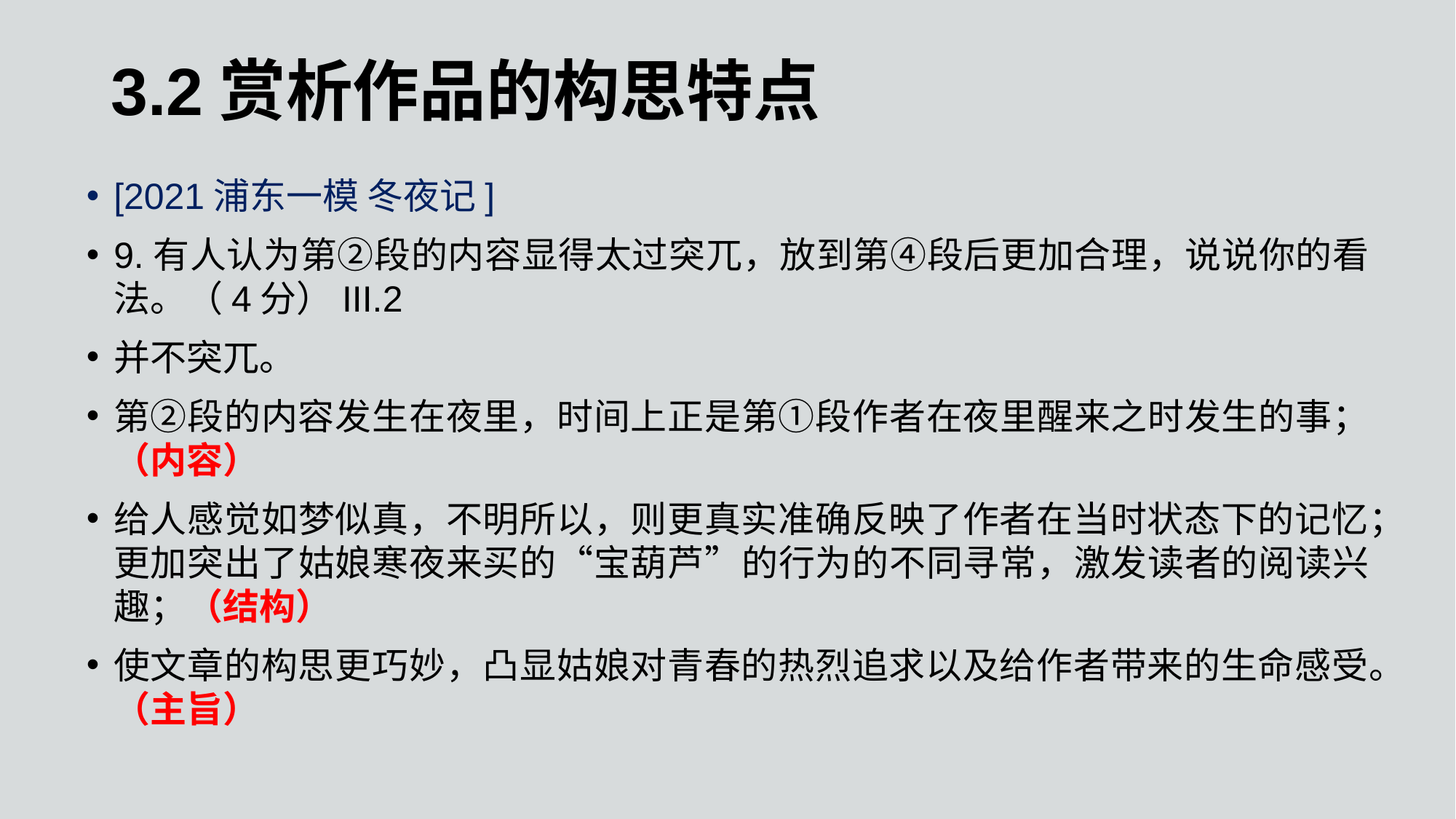

3.2赏析作品的构思特点
[2021浦东一模 冬夜记]
9.有人认为第②段的内容显得太过突兀，放到第④段后更加合理，说说你的看法。（4分）III.2
并不突兀。
第②段的内容发生在夜里，时间上正是第①段作者在夜里醒来之时发生的事；（内容）
给人感觉如梦似真，不明所以，则更真实准确反映了作者在当时状态下的记忆；更加突出了姑娘寒夜来买的“宝葫芦”的行为的不同寻常，激发读者的阅读兴趣；（结构）
使文章的构思更巧妙，凸显姑娘对青春的热烈追求以及给作者带来的生命感受。（主旨）